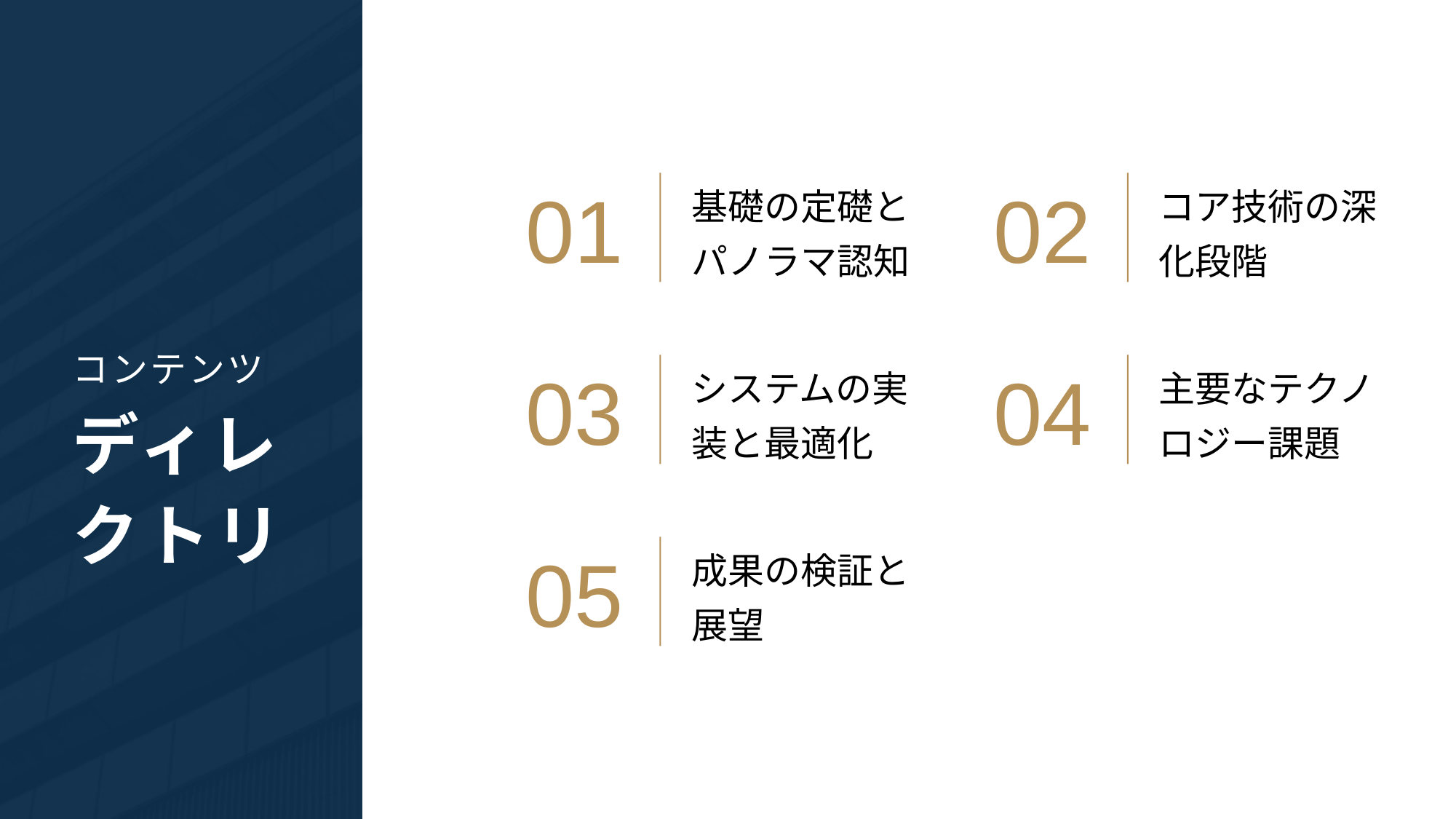

01
02

基礎の定礎とパノラマ認知

コア技術の深化段階
03
04

システムの実装と最適化

主要なテクノロジー課題
05

成果の検証と展望
コンテンツ
ディレクトリ